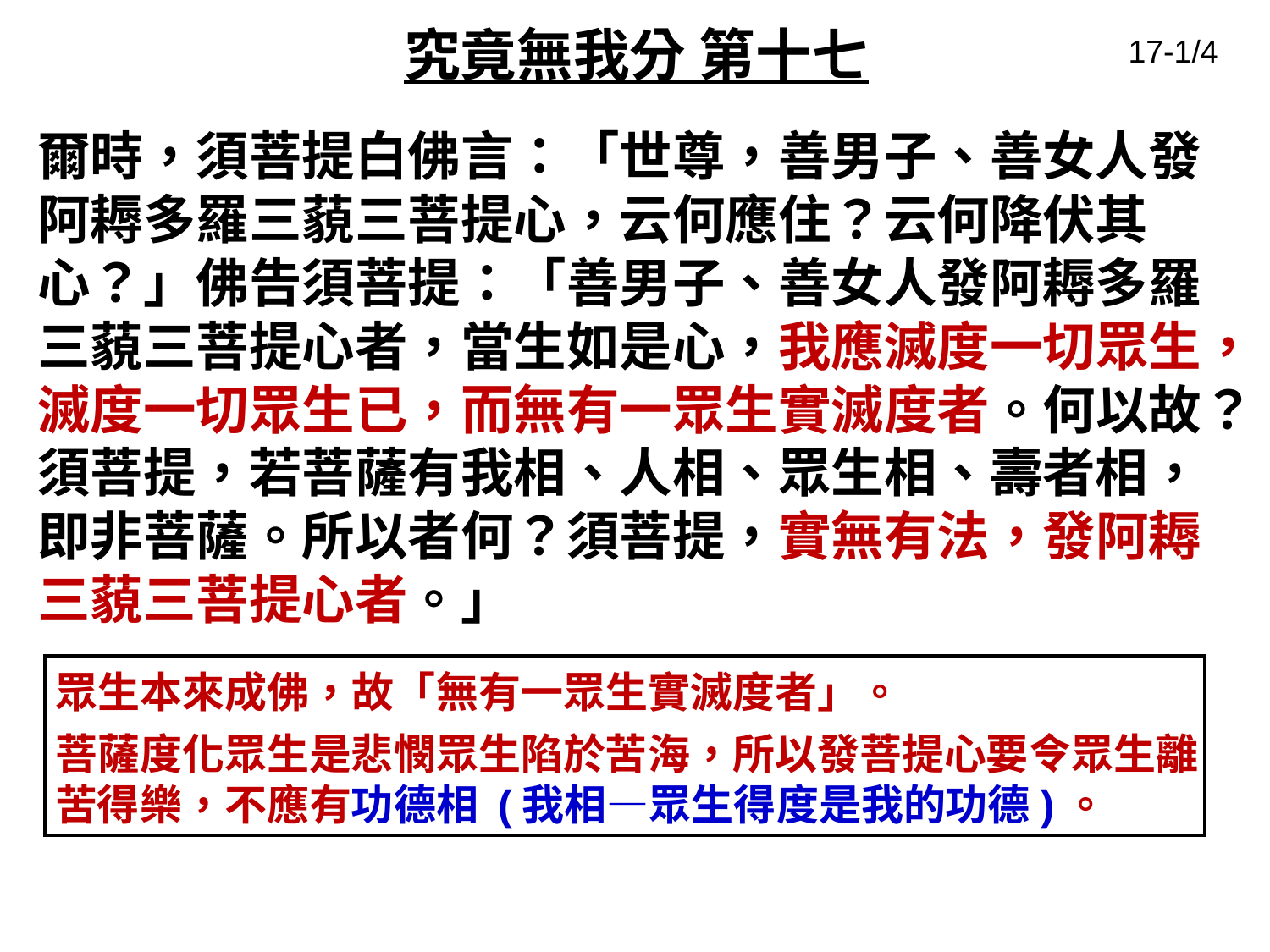

# 究竟無我分 第十七
17-1/4
爾時，須菩提白佛言：「世尊，善男子、善女人發阿耨多羅三藐三菩提心，云何應住？云何降伏其心？」佛告須菩提：「善男子、善女人發阿耨多羅三藐三菩提心者，當生如是心，我應滅度一切眾生，滅度一切眾生已，而無有一眾生實滅度者。何以故？須菩提，若菩薩有我相、人相、眾生相、壽者相，即非菩薩。所以者何？須菩提，實無有法，發阿耨三藐三菩提心者。」
眾生本來成佛，故「無有一眾生實滅度者」。
菩薩度化眾生是悲憫眾生陷於苦海，所以發菩提心要令眾生離苦得樂，不應有功德相 (我相—眾生得度是我的功德)。